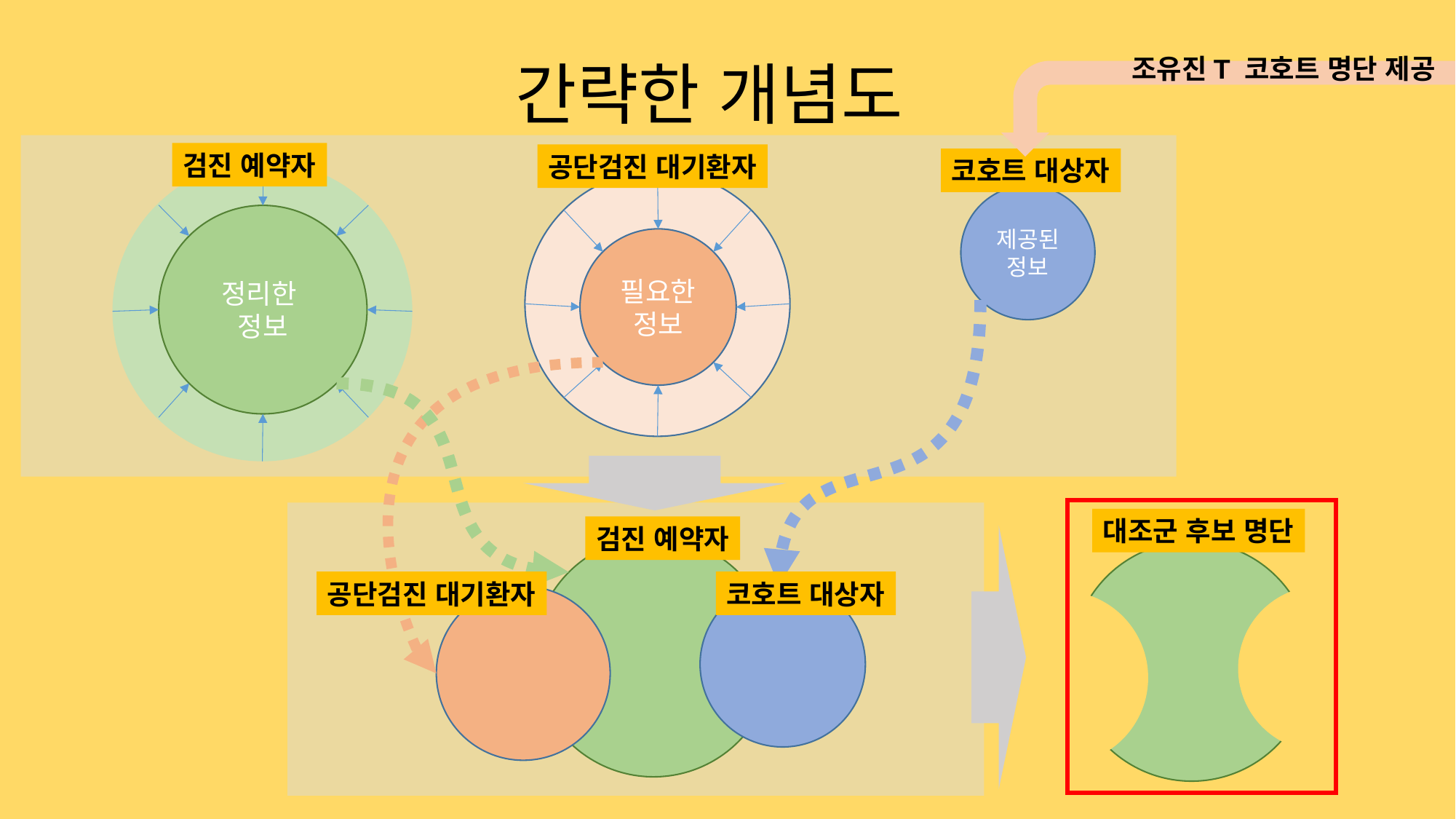

# 간략한 개념도
조유진T 코호트 명단 제공

검진 예약자
공단검진 대기환자
코호트 대상자

정리한
정보

필요한
정보
제공된 정보

대조군 후보 명단
검진 예약자

코호트 대상자
공단검진 대기환자